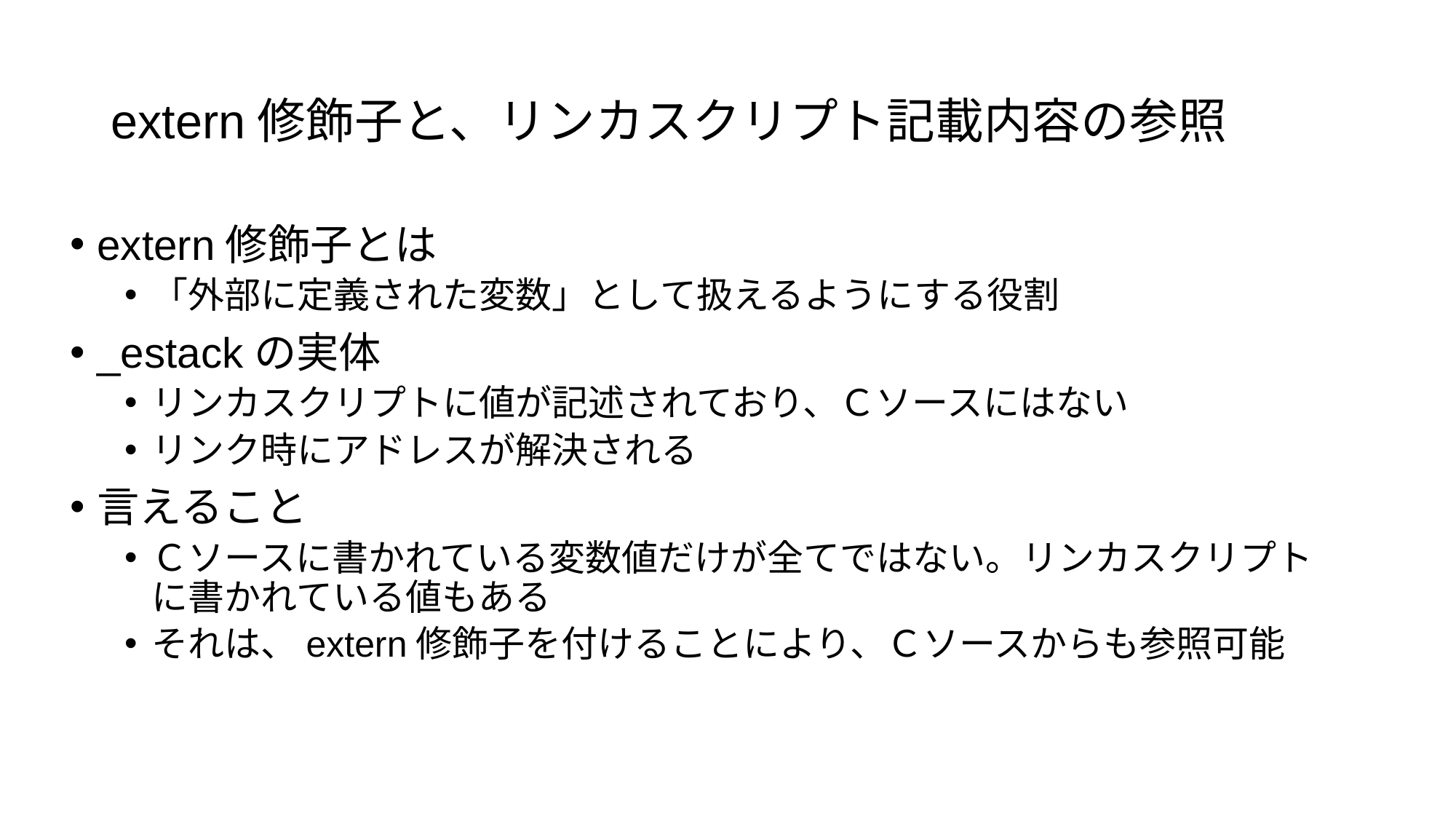

# extern修飾子と、リンカスクリプト記載内容の参照
extern修飾子とは
「外部に定義された変数」として扱えるようにする役割
_estackの実体
リンカスクリプトに値が記述されており、Ｃソースにはない
リンク時にアドレスが解決される
言えること
Ｃソースに書かれている変数値だけが全てではない。リンカスクリプトに書かれている値もある
それは、extern修飾子を付けることにより、Ｃソースからも参照可能